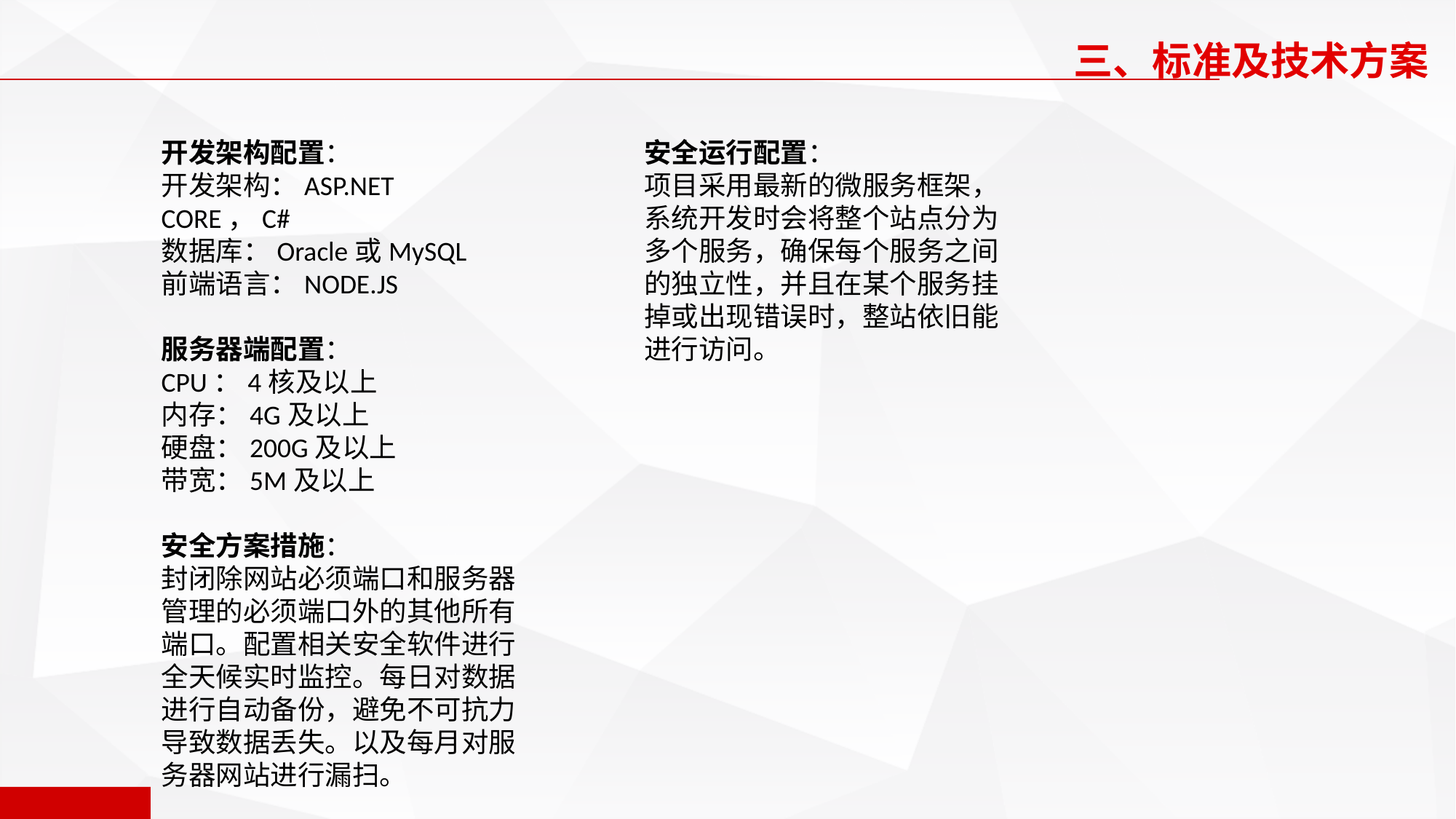

三、标准及技术方案
开发架构配置：
开发架构：ASP.NET CORE，C#
数据库：Oracle或MySQL
前端语言：NODE.JS

服务器端配置：
CPU：4核及以上
内存：4G及以上
硬盘：200G及以上
带宽：5M及以上

安全方案措施：
封闭除网站必须端口和服务器管理的必须端口外的其他所有端口。配置相关安全软件进行全天候实时监控。每日对数据进行自动备份，避免不可抗力导致数据丢失。以及每月对服务器网站进行漏扫。
安全运行配置：
项目采用最新的微服务框架，系统开发时会将整个站点分为多个服务，确保每个服务之间的独立性，并且在某个服务挂掉或出现错误时，整站依旧能进行访问。